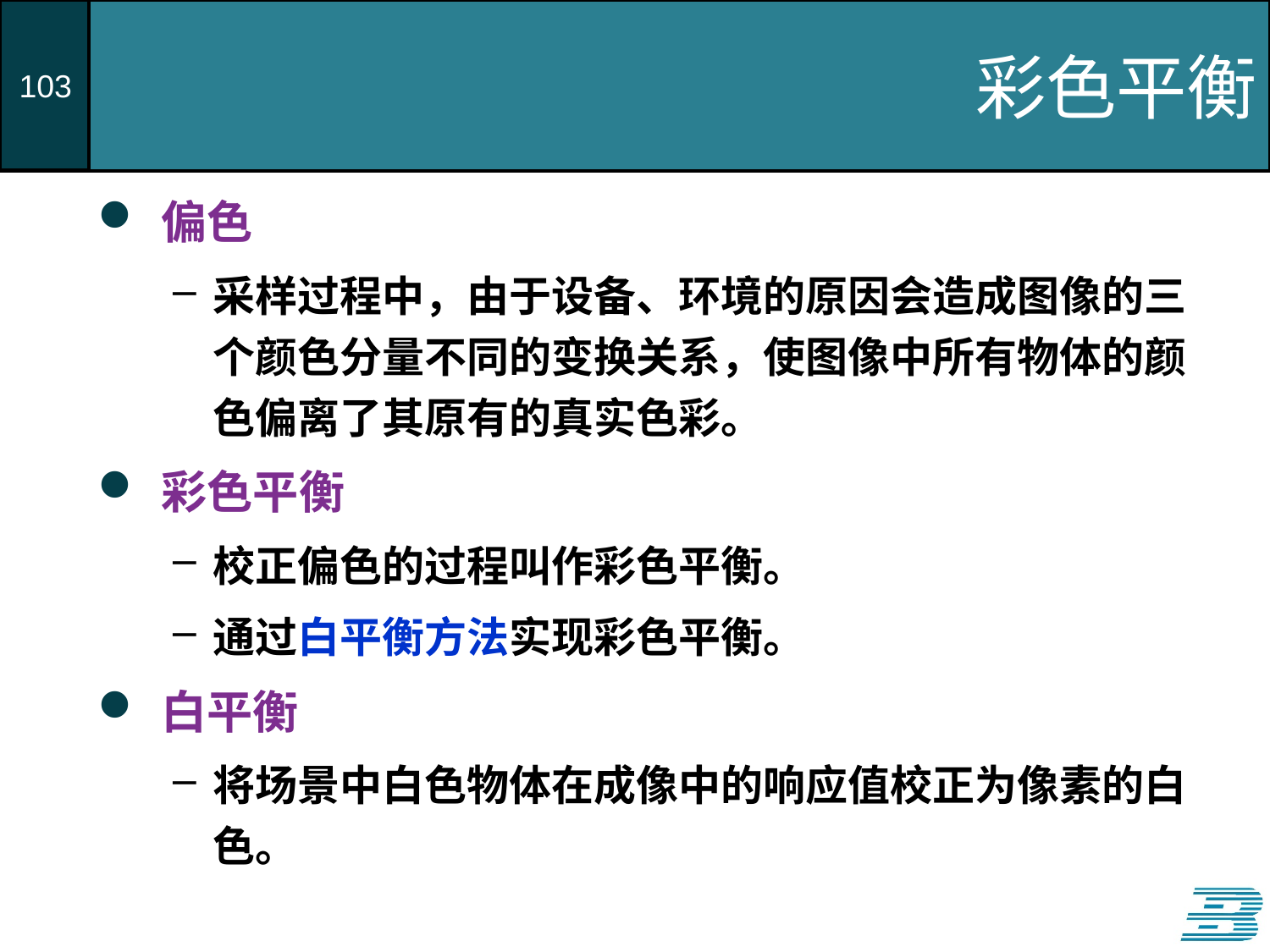

# 彩色平衡
偏色
采样过程中，由于设备、环境的原因会造成图像的三个颜色分量不同的变换关系，使图像中所有物体的颜色偏离了其原有的真实色彩。
彩色平衡
校正偏色的过程叫作彩色平衡。
通过白平衡方法实现彩色平衡。
白平衡
将场景中白色物体在成像中的响应值校正为像素的白色。